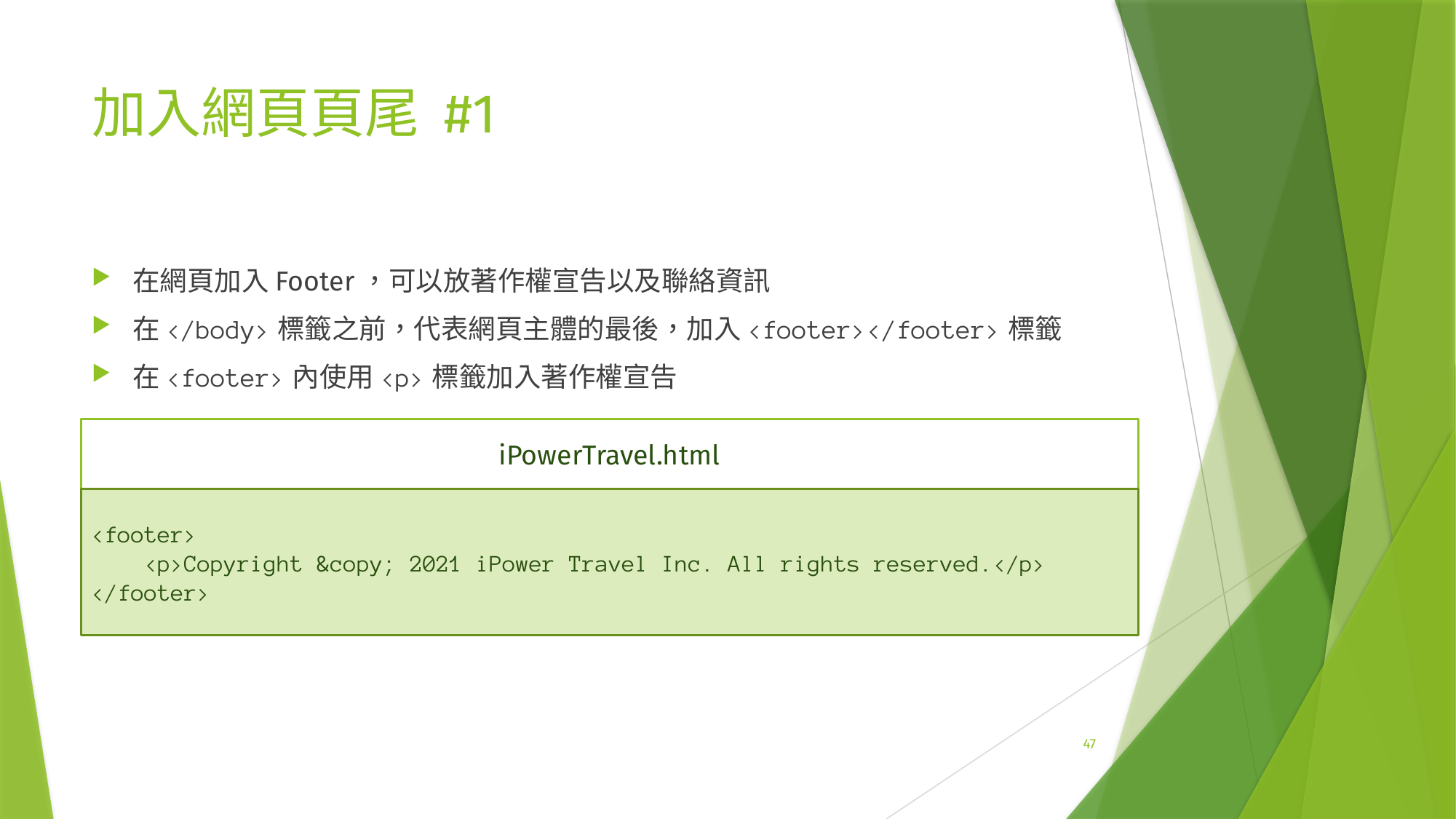

# 加入網頁頁尾 #1
在網頁加入Footer，可以放著作權宣告以及聯絡資訊
在</body>標籤之前，代表網頁主體的最後，加入<footer></footer>標籤
在<footer>內使用<p>標籤加入著作權宣告

iPowerTravel.html
<footer>
    <p>Copyright &copy; 2021 iPower Travel Inc. All rights reserved.</p>
</footer>
47